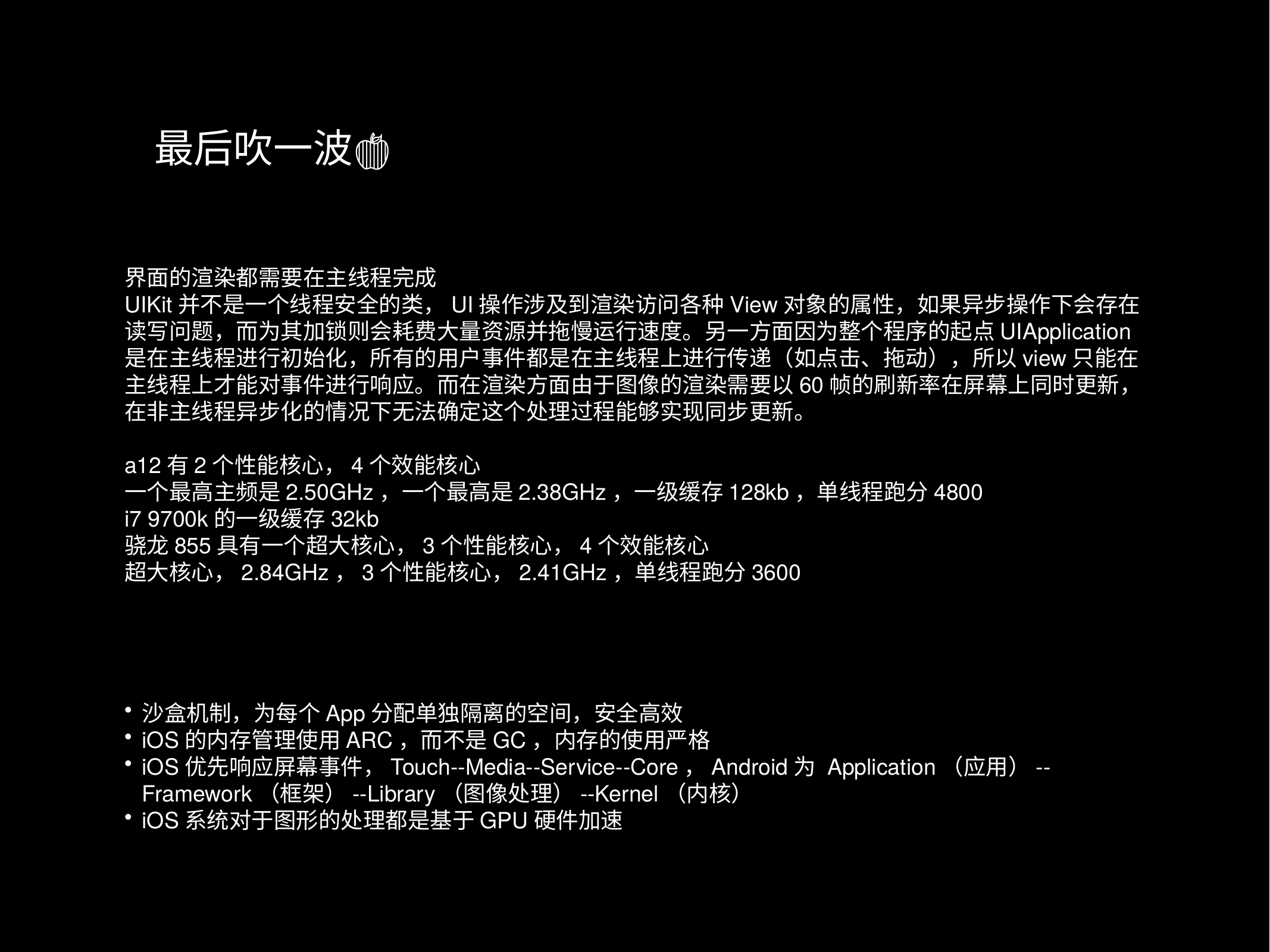

最后吹一波🍎
界面的渲染都需要在主线程完成
UIKit并不是一个线程安全的类，UI操作涉及到渲染访问各种View对象的属性，如果异步操作下会存在读写问题，而为其加锁则会耗费大量资源并拖慢运行速度。另一方面因为整个程序的起点UIApplication是在主线程进行初始化，所有的用户事件都是在主线程上进行传递（如点击、拖动），所以view只能在主线程上才能对事件进行响应。而在渲染方面由于图像的渲染需要以60帧的刷新率在屏幕上同时更新，在非主线程异步化的情况下无法确定这个处理过程能够实现同步更新。

a12有2个性能核心，4个效能核心
一个最高主频是2.50GHz，一个最高是2.38GHz，一级缓存128kb，单线程跑分4800
i7 9700k的一级缓存32kb
骁龙855具有一个超大核心，3个性能核心，4个效能核心
超大核心，2.84GHz，3个性能核心，2.41GHz，单线程跑分3600
沙盒机制，为每个App分配单独隔离的空间，安全高效
iOS的内存管理使用ARC，而不是GC，内存的使用严格
iOS优先响应屏幕事件，Touch--Media--Service--Core，Android为 Application（应用）--Framework（框架）--Library（图像处理）--Kernel（内核）
iOS系统对于图形的处理都是基于GPU硬件加速